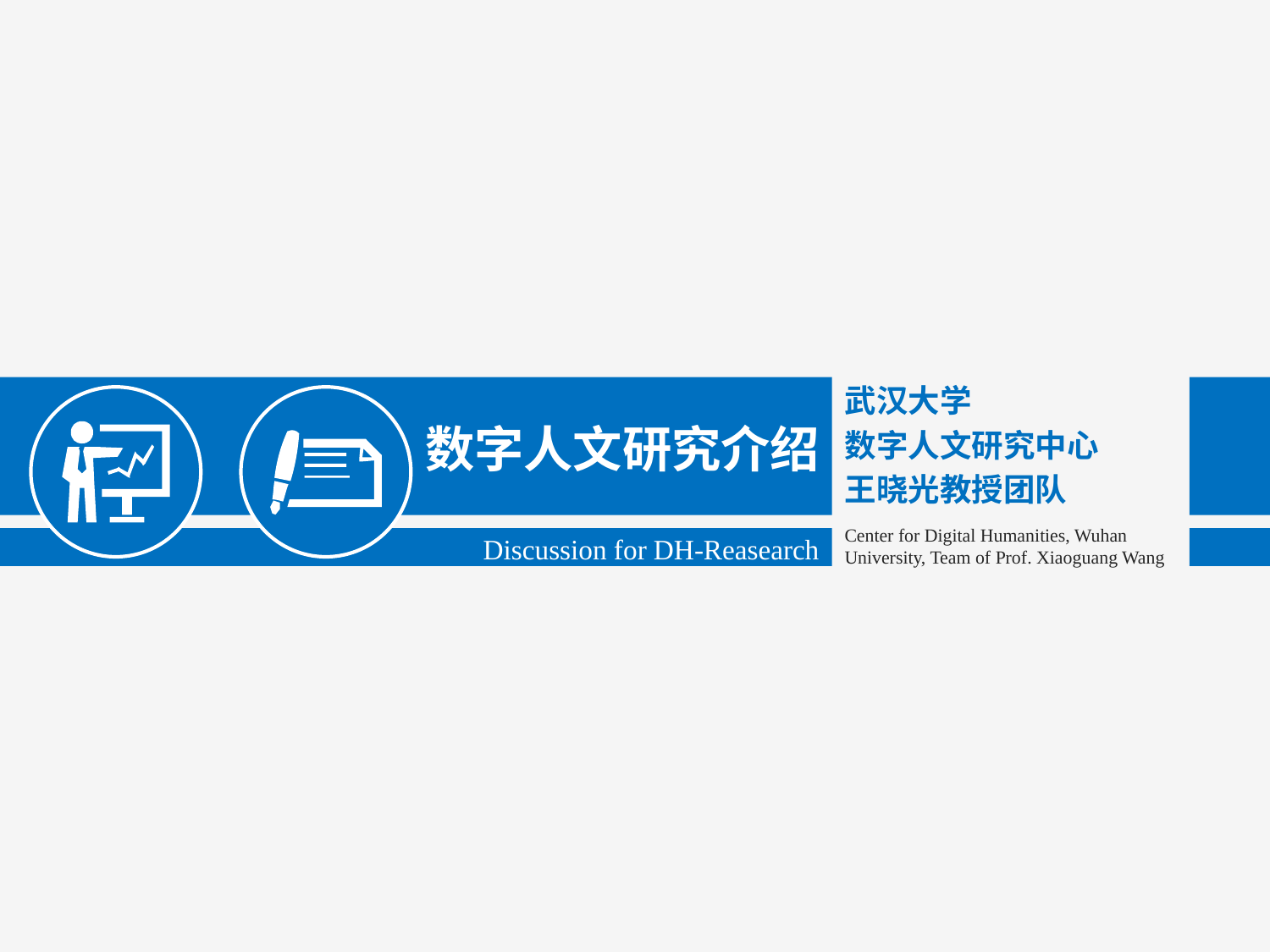

武汉大学

数字人文研究介绍
Discussion for DH-Reasearch

数字人文研究中心
王晓光教授团队
Center for Digital Humanities, Wuhan University, Team of Prof. Xiaoguang Wang